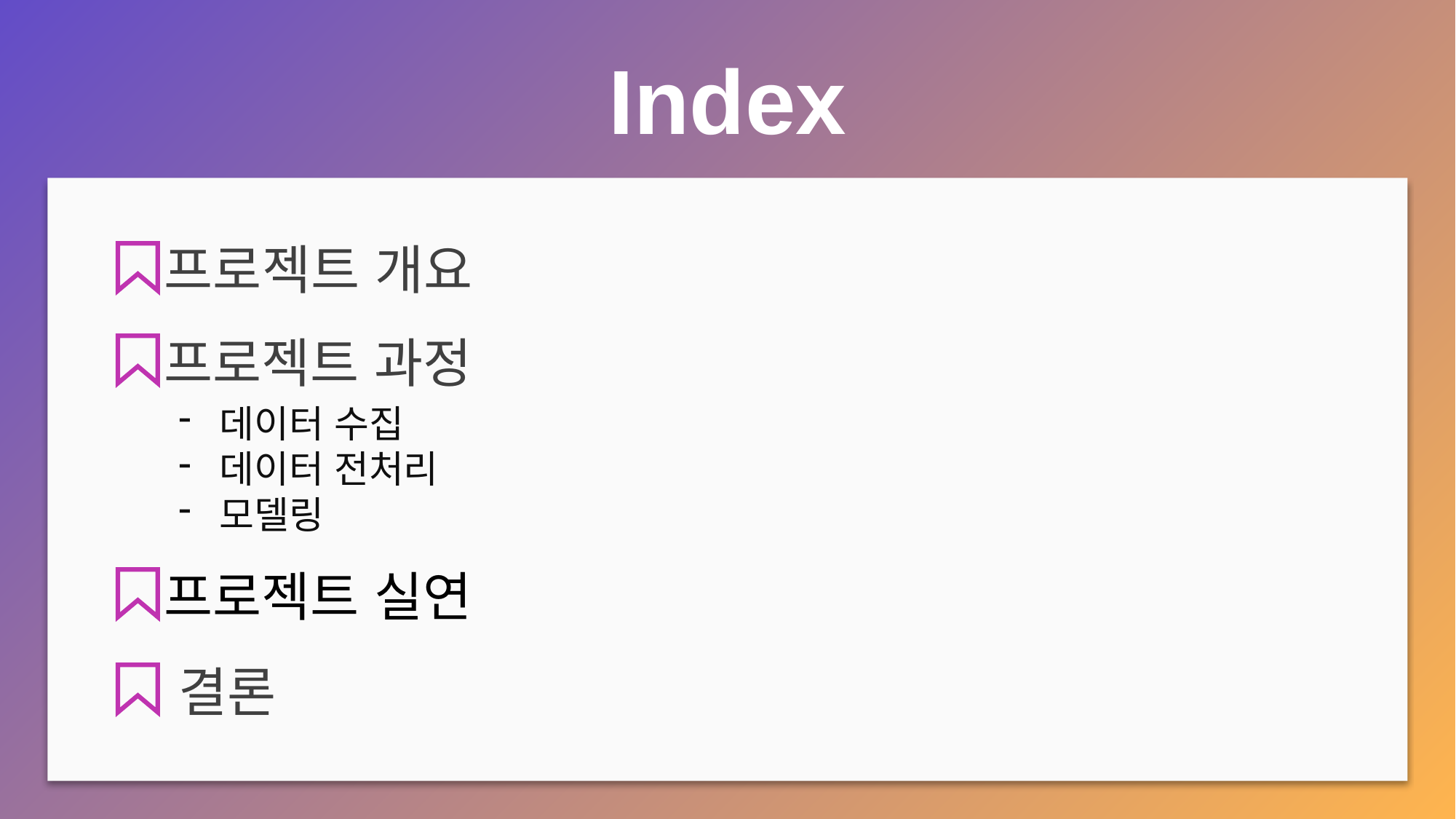

Index

프로젝트 개요

프로젝트 과정

데이터 수집
데이터 전처리
모델링
프로젝트 실연

결론